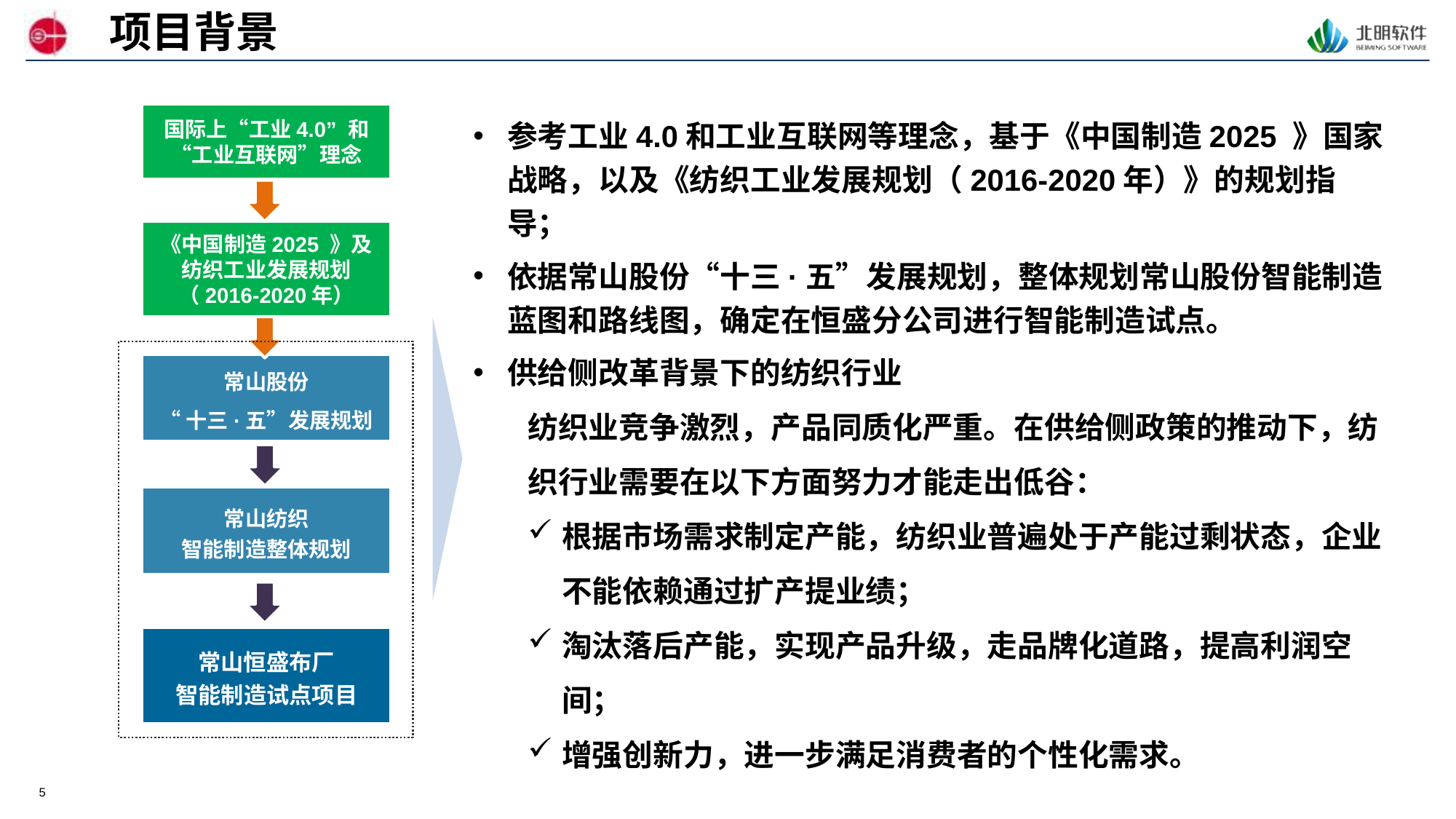

项目背景
国际上“工业4.0” 和“工业互联网”理念
参考工业4.0和工业互联网等理念，基于《中国制造2025 》国家战略，以及《纺织工业发展规划（2016-2020年）》的规划指导；
依据常山股份“十三·五”发展规划，整体规划常山股份智能制造蓝图和路线图，确定在恒盛分公司进行智能制造试点。
供给侧改革背景下的纺织行业
纺织业竞争激烈，产品同质化严重。在供给侧政策的推动下，纺织行业需要在以下方面努力才能走出低谷：
根据市场需求制定产能，纺织业普遍处于产能过剩状态，企业不能依赖通过扩产提业绩；
淘汰落后产能，实现产品升级，走品牌化道路，提高利润空间；
增强创新力，进一步满足消费者的个性化需求。

《中国制造2025 》及
纺织工业发展规划（2016-2020年）

常山股份
“十三·五”发展规划

常山纺织
智能制造整体规划

常山恒盛布厂
智能制造试点项目